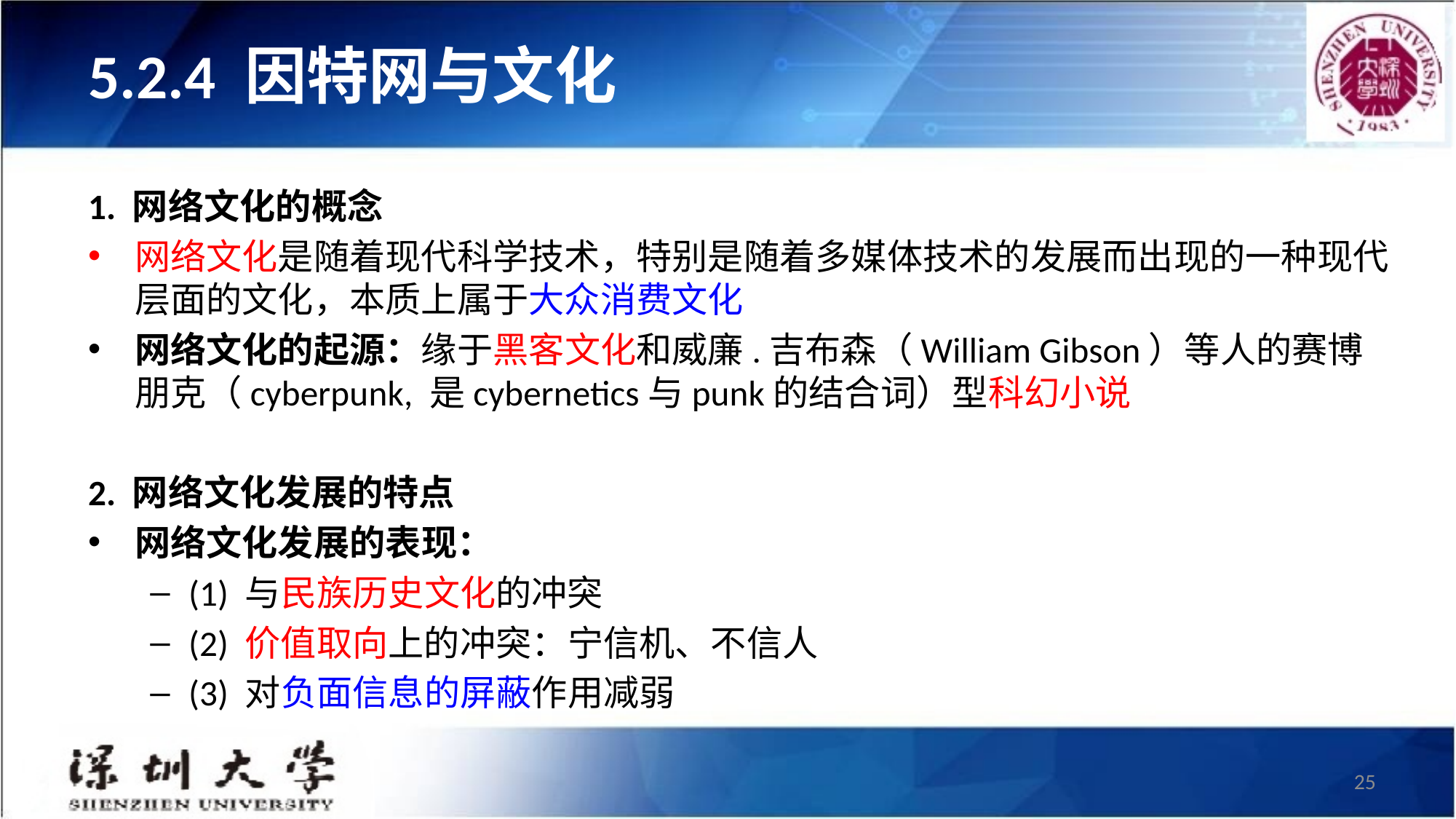

# 5.2.4 因特网与文化
1. 网络文化的概念
网络文化是随着现代科学技术，特别是随着多媒体技术的发展而出现的一种现代层面的文化，本质上属于大众消费文化
网络文化的起源：缘于黑客文化和威廉.吉布森（William Gibson）等人的赛博朋克（cyberpunk, 是cybernetics与punk的结合词）型科幻小说

2. 网络文化发展的特点
网络文化发展的表现：
(1) 与民族历史文化的冲突
(2) 价值取向上的冲突：宁信机、不信人
(3) 对负面信息的屏蔽作用减弱

25